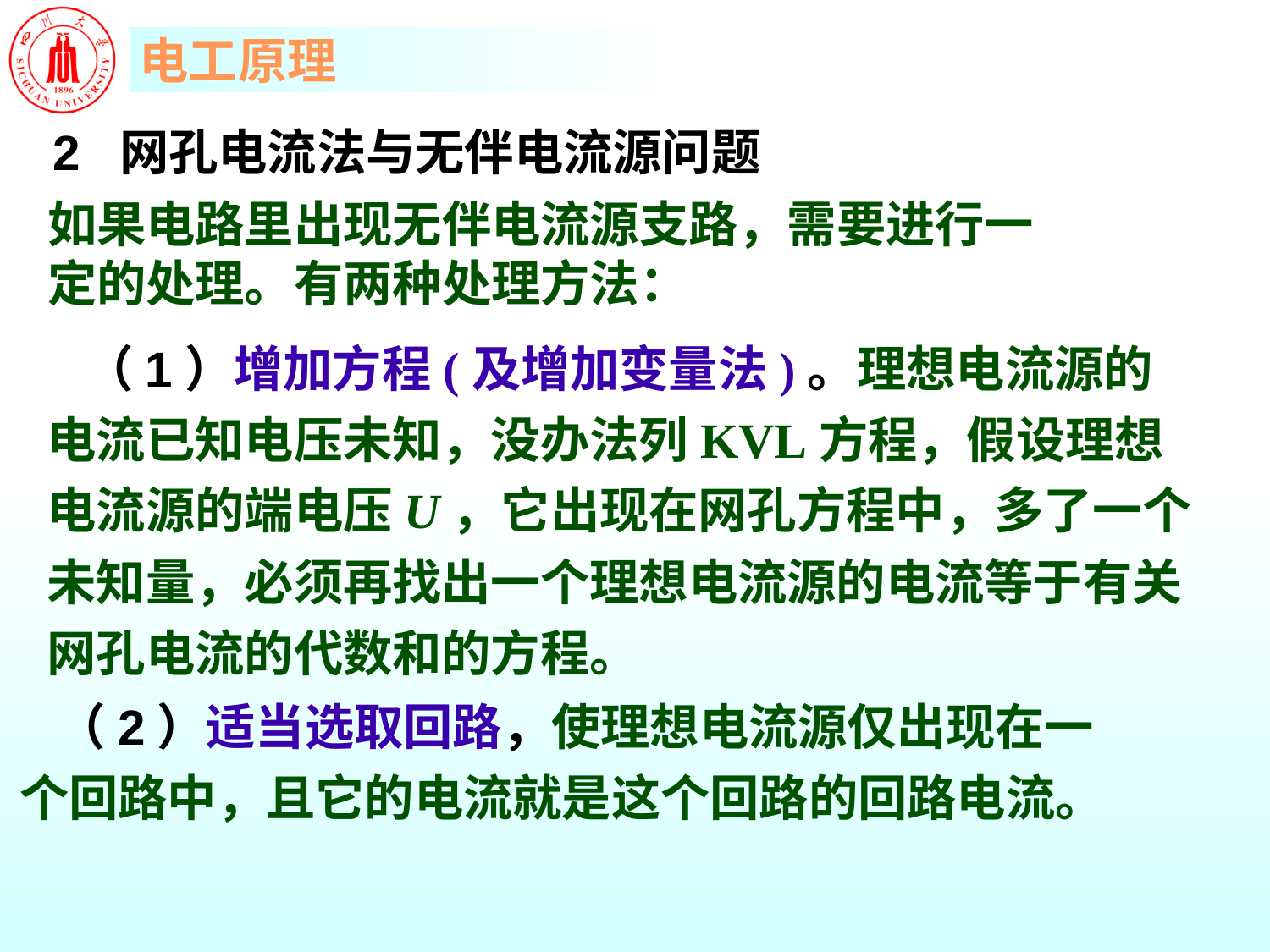

2  网孔电流法与无伴电流源问题
如果电路里出现无伴电流源支路，需要进行一定的处理。有两种处理方法：
（1）增加方程(及增加变量法)。理想电流源的电流已知电压未知，没办法列KVL方程，假设理想电流源的端电压U，它出现在网孔方程中，多了一个未知量，必须再找出一个理想电流源的电流等于有关网孔电流的代数和的方程。
（2）适当选取回路，使理想电流源仅出现在一个回路中，且它的电流就是这个回路的回路电流。

41